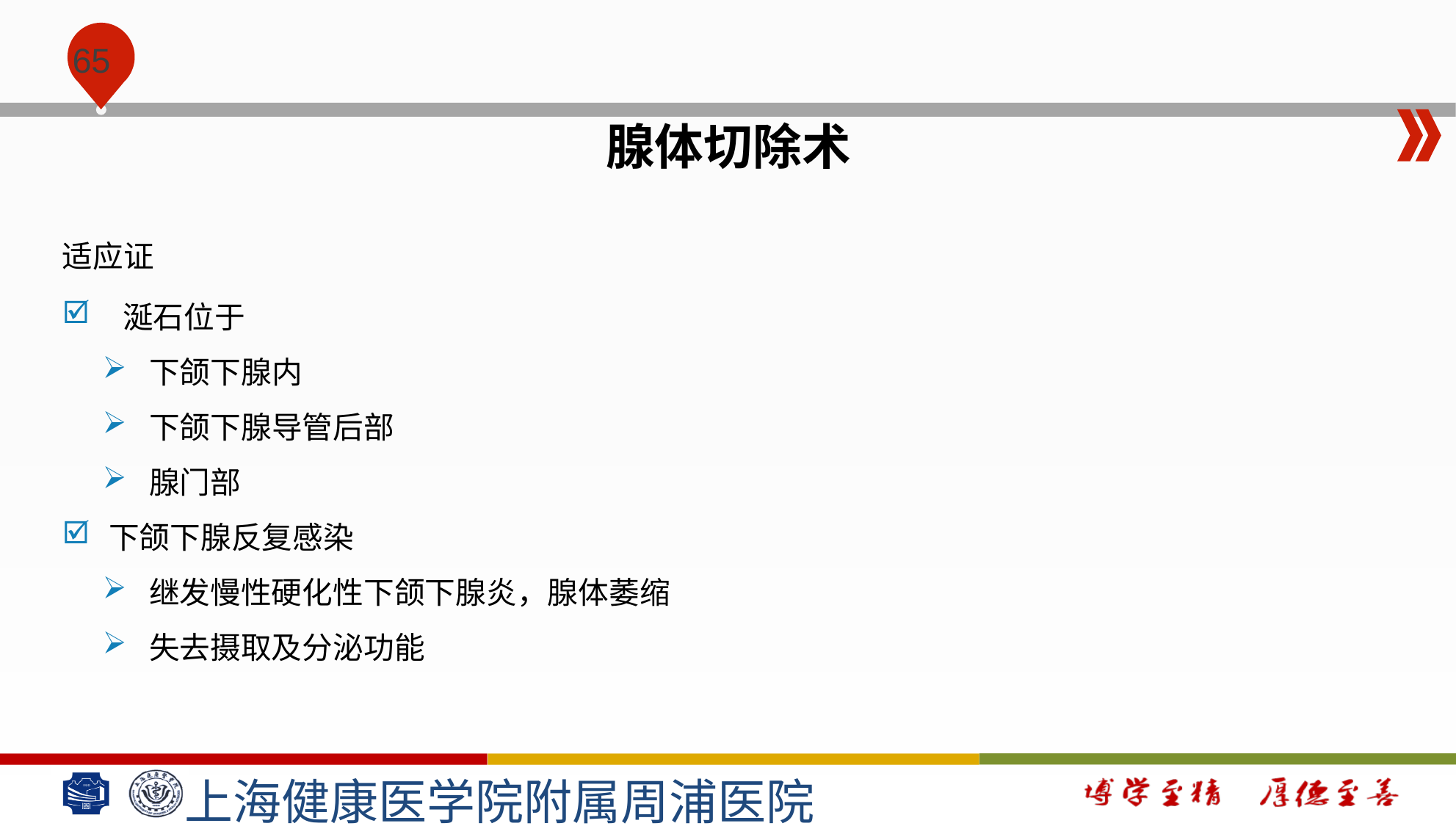

#

腺体切除术
适应证
 涎石位于
下颌下腺内
下颌下腺导管后部
腺门部
下颌下腺反复感染
继发慢性硬化性下颌下腺炎，腺体萎缩
失去摄取及分泌功能